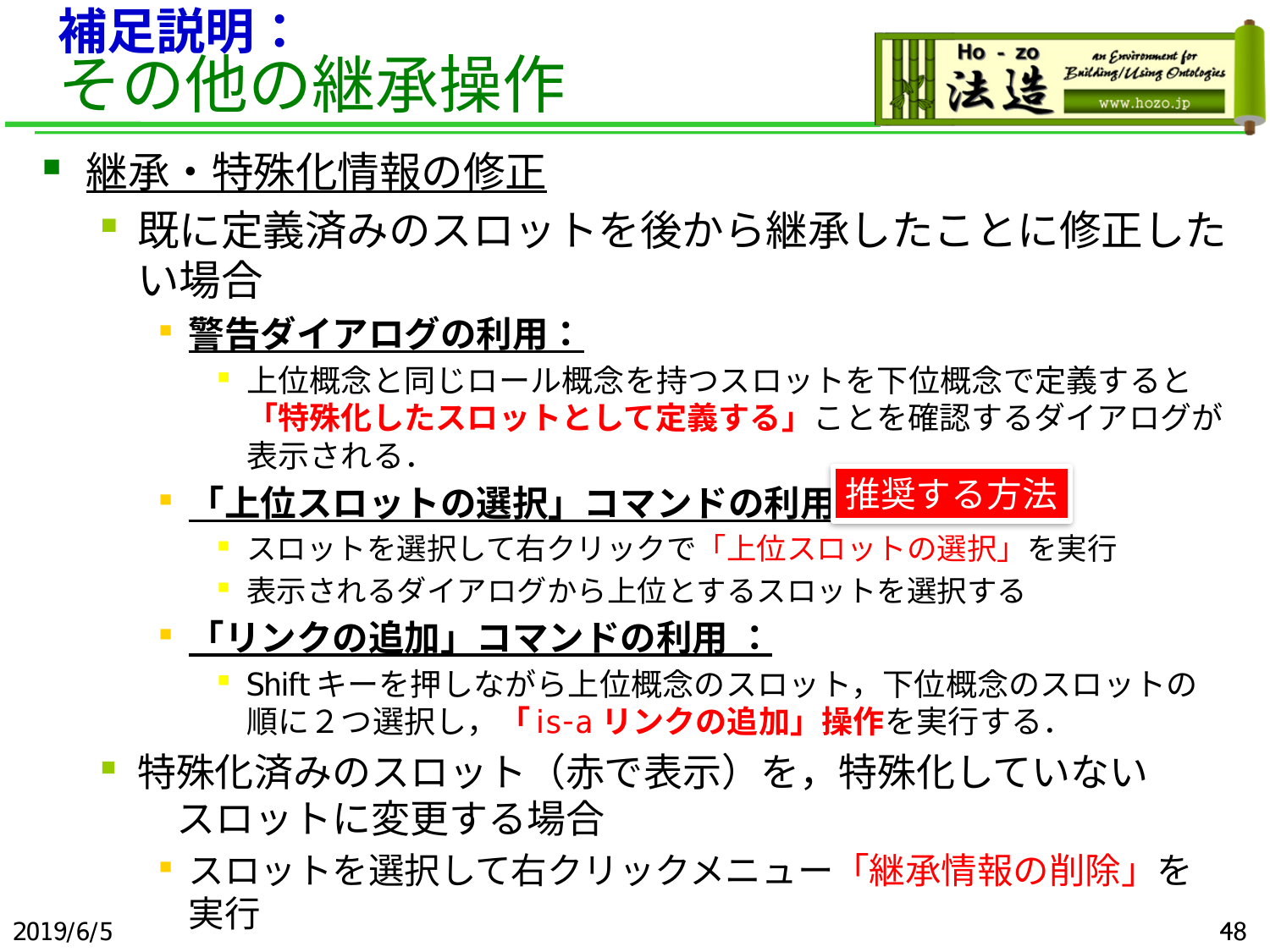

# 補足説明： その他の継承操作
継承・特殊化情報の修正
既に定義済みのスロットを後から継承したことに修正したい場合
警告ダイアログの利用：
上位概念と同じロール概念を持つスロットを下位概念で定義すると　「特殊化したスロットとして定義する」ことを確認するダイアログが表示される．
「上位スロットの選択」コマンドの利用：
スロットを選択して右クリックで「上位スロットの選択」を実行
表示されるダイアログから上位とするスロットを選択する
「リンクの追加」コマンドの利用 ：
Shiftキーを押しながら上位概念のスロット，下位概念のスロットの順に２つ選択し，「is-aリンクの追加」操作を実行する．
特殊化済みのスロット（赤で表示）を，特殊化していない　　　スロットに変更する場合
スロットを選択して右クリックメニュー「継承情報の削除」を実行

推奨する方法
2019/6/5
48